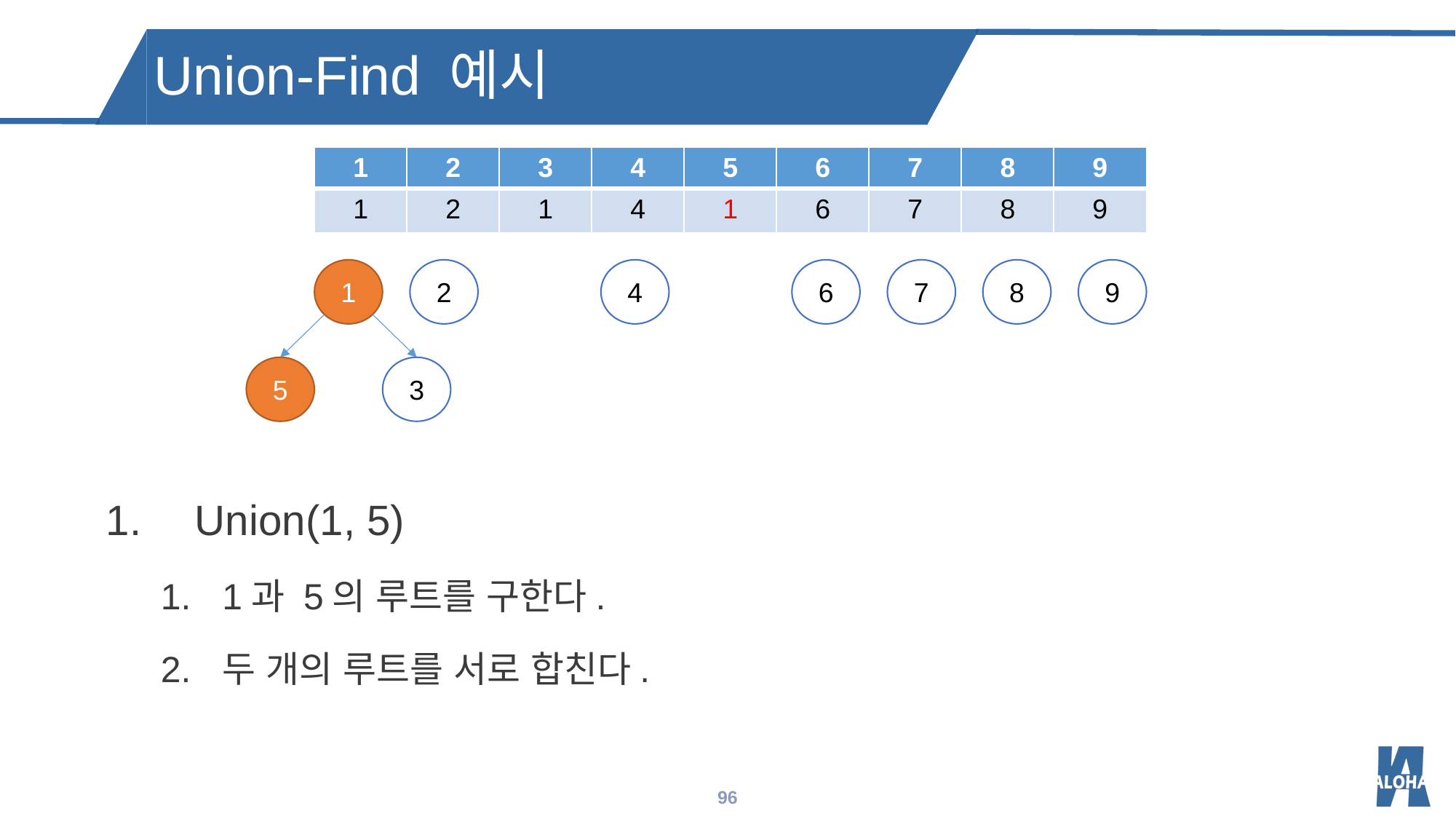

Union-Find 예시
| 1 | 2 | 3 | 4 | 5 | 6 | 7 | 8 | 9 |
| --- | --- | --- | --- | --- | --- | --- | --- | --- |
| 1 | 2 | 1 | 4 | 1 | 6 | 7 | 8 | 9 |
1
2
4
6
7
8
9
5
3
Union(1, 5)
1과 5의 루트를 구한다.
두 개의 루트를 서로 합친다.
96